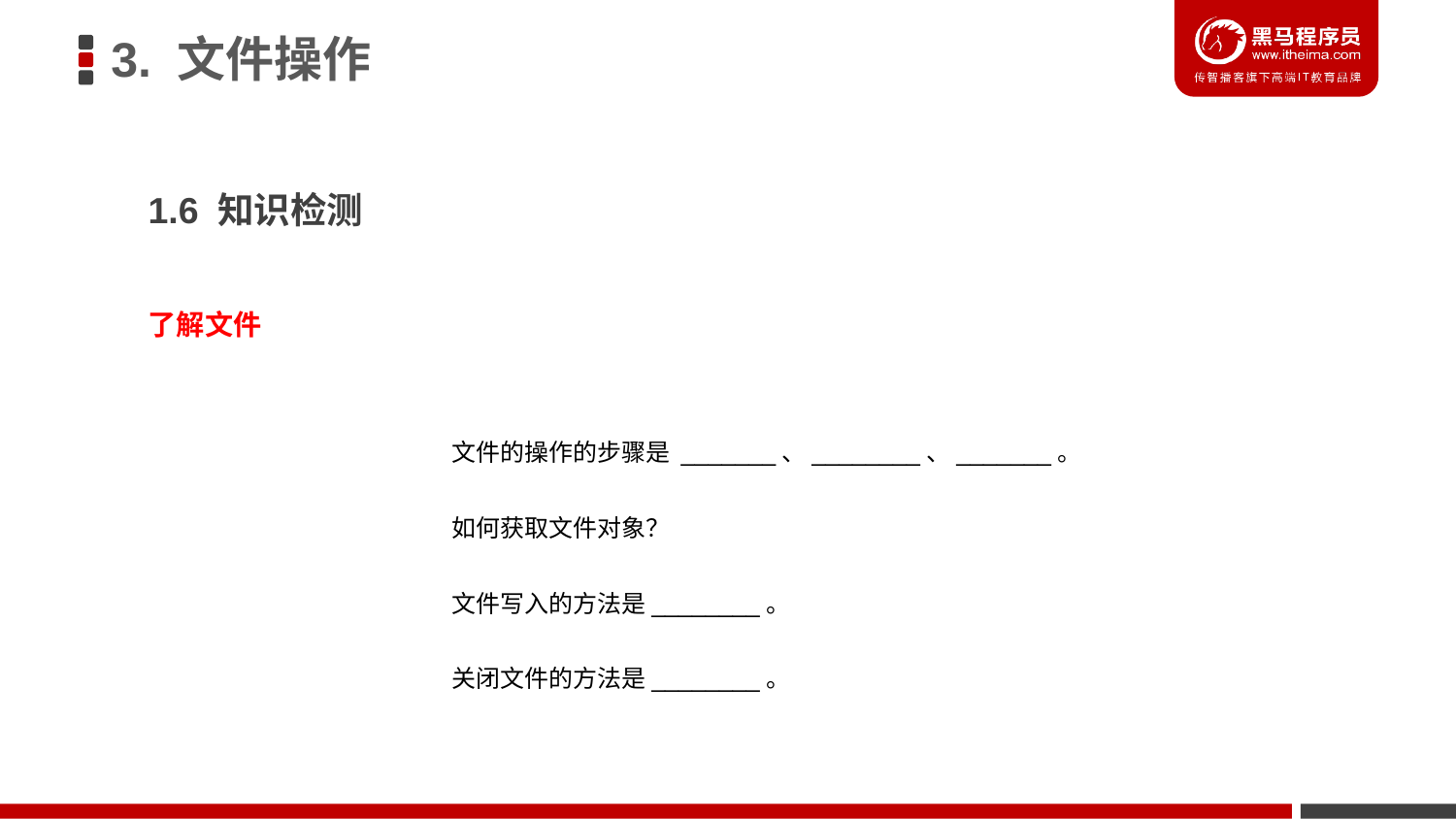

3. 文件操作
1.6 知识检测
了解文件
	文件的操作的步骤是 _______、________、_______。

	如何获取文件对象？

	文件写入的方法是________。

	关闭文件的方法是________。